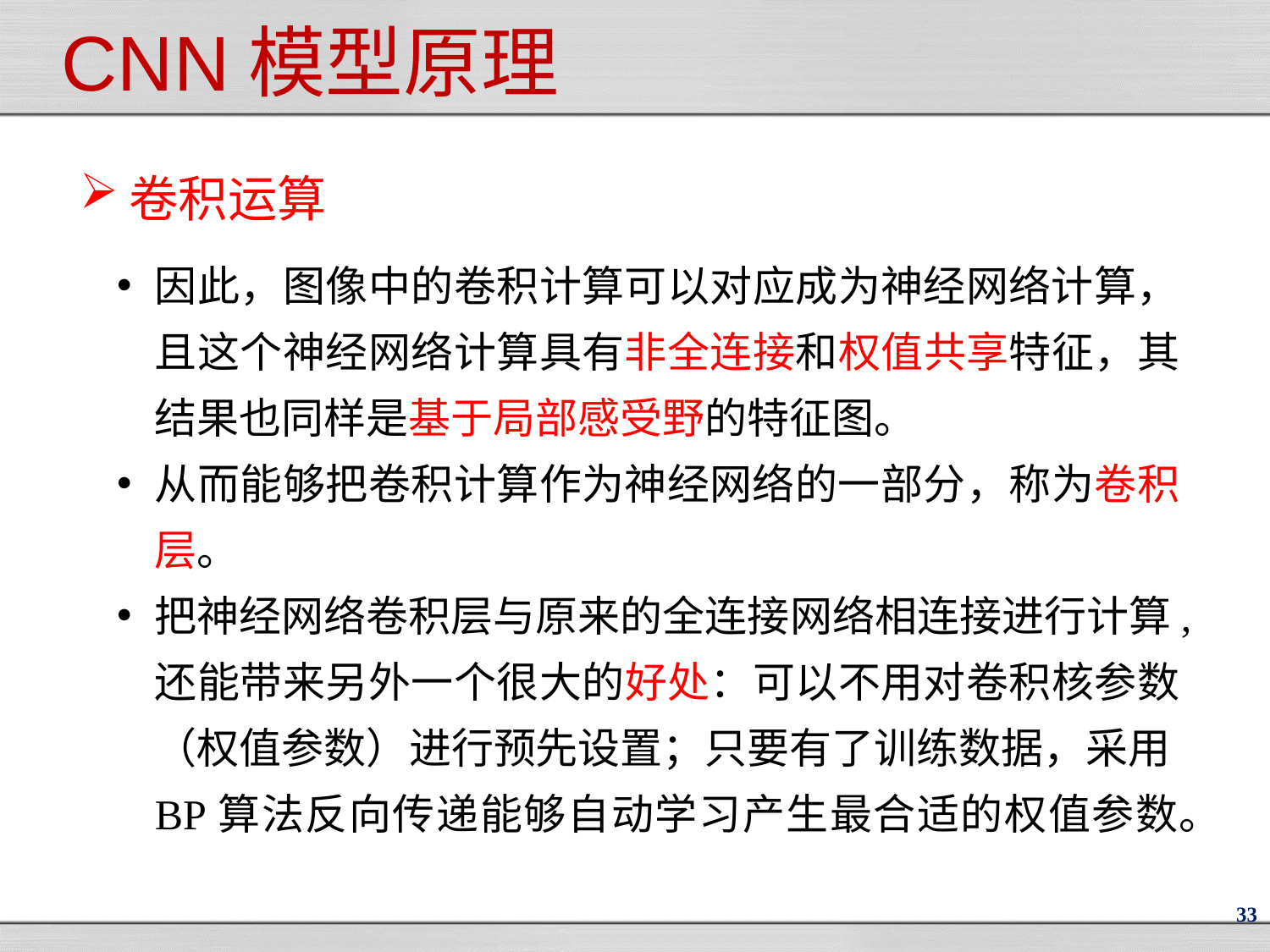

CNN模型原理
卷积运算

因此，图像中的卷积计算可以对应成为神经网络计算，且这个神经网络计算具有非全连接和权值共享特征，其结果也同样是基于局部感受野的特征图。
从而能够把卷积计算作为神经网络的一部分，称为卷积层。
把神经网络卷积层与原来的全连接网络相连接进行计算,还能带来另外一个很大的好处：可以不用对卷积核参数（权值参数）进行预先设置；只要有了训练数据，采用BP算法反向传递能够自动学习产生最合适的权值参数。

33